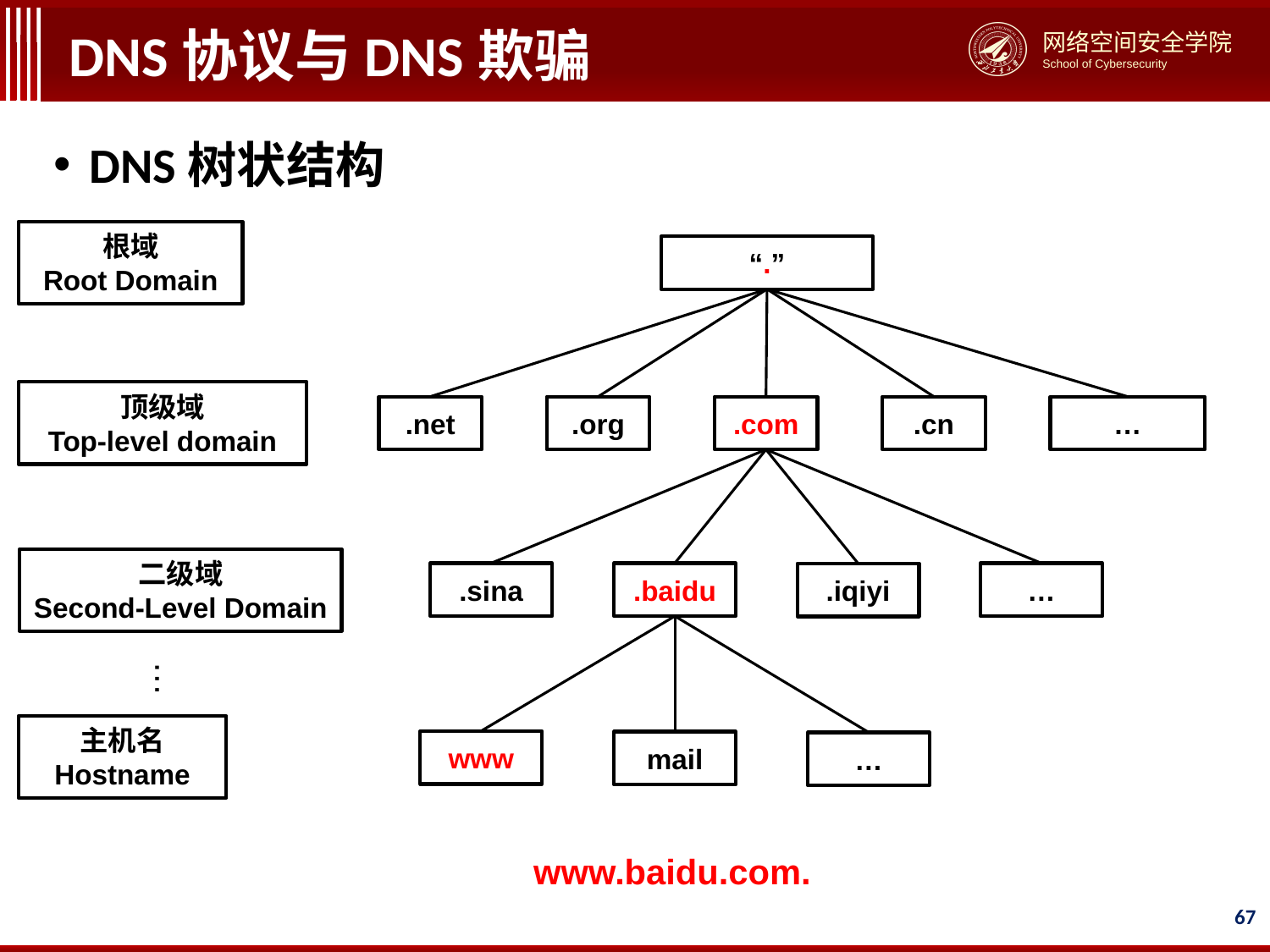

# DNS协议与DNS欺骗
DNS树状结构
根域
Root Domain
“.”
顶级域
Top-level domain
…
.com
.cn
.org
.net
二级域
Second-Level Domain
…
.sina
.baidu
.iqiyi
…
主机名
Hostname
www
mail
…
www.baidu.com.